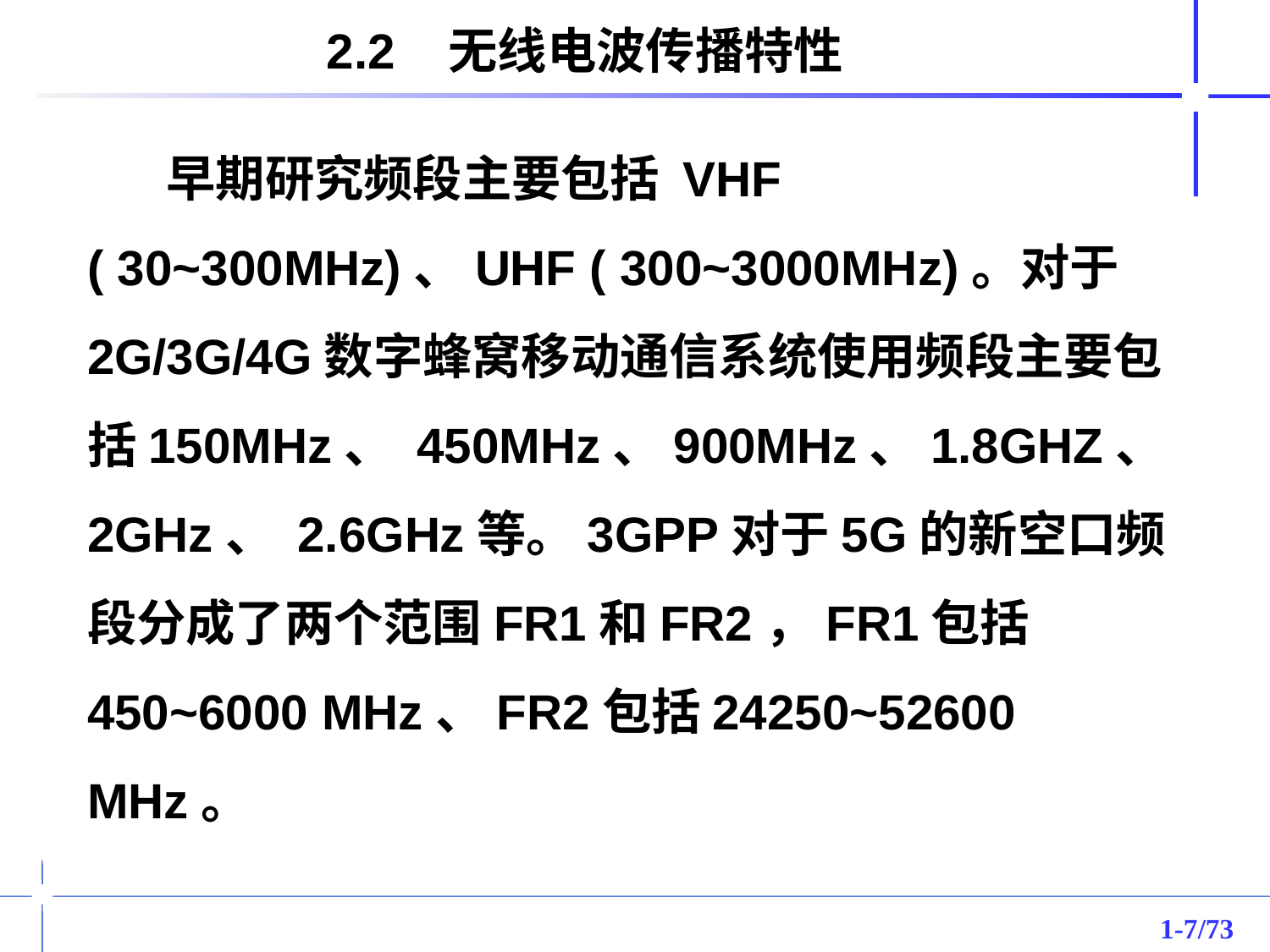

2.2   无线电波传播特性

      早期研究频段主要包括 VHF ( 30~300MHz)、UHF ( 300~3000MHz)。对于2G/3G/4G数字蜂窝移动通信系统使用频段主要包括150MHz、 450MHz、900MHz、1.8GHZ、2GHz、 2.6GHz等。3GPP对于5G的新空口频段分成了两个范围FR1和FR2，FR1包括450~6000 MHz、FR2包括24250~52600 MHz。

1-7/73